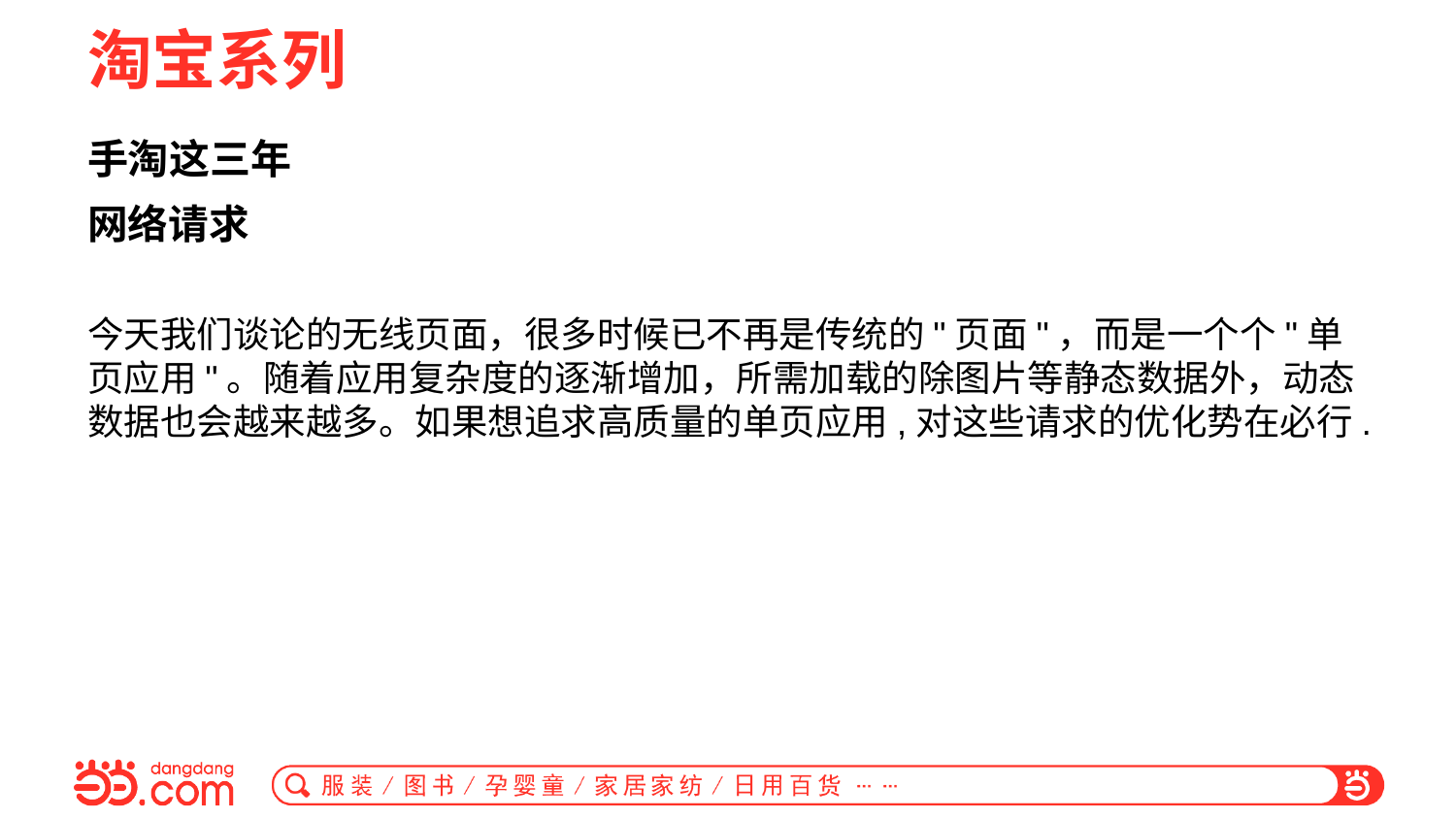

# 淘宝系列
手淘这三年
网络请求

今天我们谈论的无线页面，很多时候已不再是传统的"页面"，而是一个个"单页应用"。随着应用复杂度的逐渐增加，所需加载的除图片等静态数据外，动态数据也会越来越多。如果想追求高质量的单页应用,对这些请求的优化势在必行.